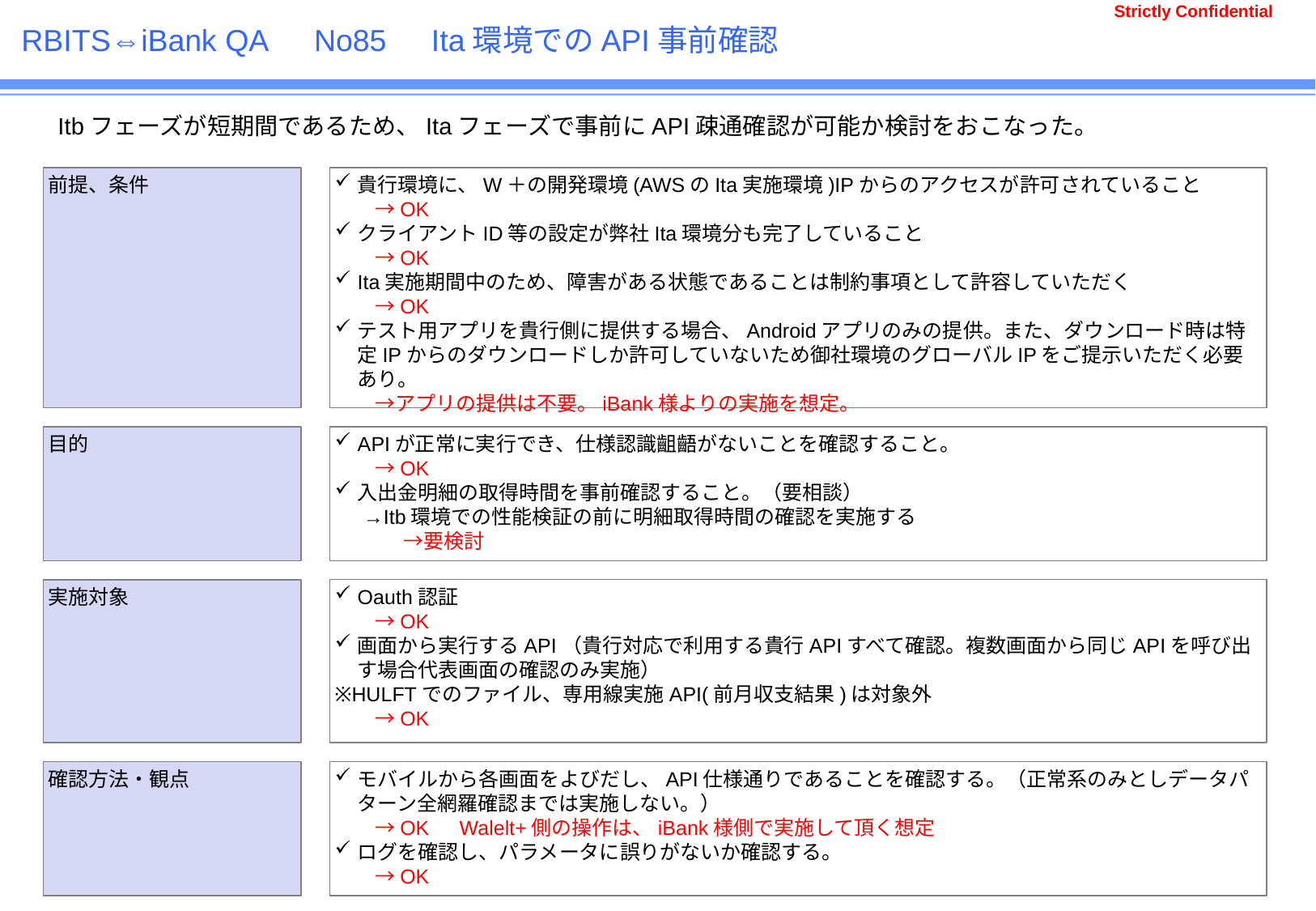

# RBITS⇔iBank QA　No85　Ita環境でのAPI事前確認
Itbフェーズが短期間であるため、Itaフェーズで事前にAPI疎通確認が可能か検討をおこなった。

前提、条件
貴行環境に、W＋の開発環境(AWSのIta実施環境)IPからのアクセスが許可されていること
　　→OK
クライアントID等の設定が弊社Ita環境分も完了していること
　　→OK
Ita実施期間中のため、障害がある状態であることは制約事項として許容していただく
　　→OK
テスト用アプリを貴行側に提供する場合、Androidアプリのみの提供。また、ダウンロード時は特定IPからのダウンロードしか許可していないため御社環境のグローバルIPをご提示いただく必要あり。
　　→アプリの提供は不要。iBank様よりの実施を想定。
APIが正常に実行でき、仕様認識齟齬がないことを確認すること。
　　→OK
入出金明細の取得時間を事前確認すること。（要相談）
→Itb環境での性能検証の前に明細取得時間の確認を実施する
　　→要検討

目的
Oauth認証
　　→OK
画面から実行するAPI（貴行対応で利用する貴行APIすべて確認。複数画面から同じAPIを呼び出す場合代表画面の確認のみ実施）
※HULFTでのファイル、専用線実施API(前月収支結果)は対象外
　　→OK

実施対象
モバイルから各画面をよびだし、API仕様通りであることを確認する。（正常系のみとしデータパターン全網羅確認までは実施しない。）
　　→OK　Walelt+側の操作は、iBank様側で実施して頂く想定
ログを確認し、パラメータに誤りがないか確認する。
　　→OK

確認方法・観点